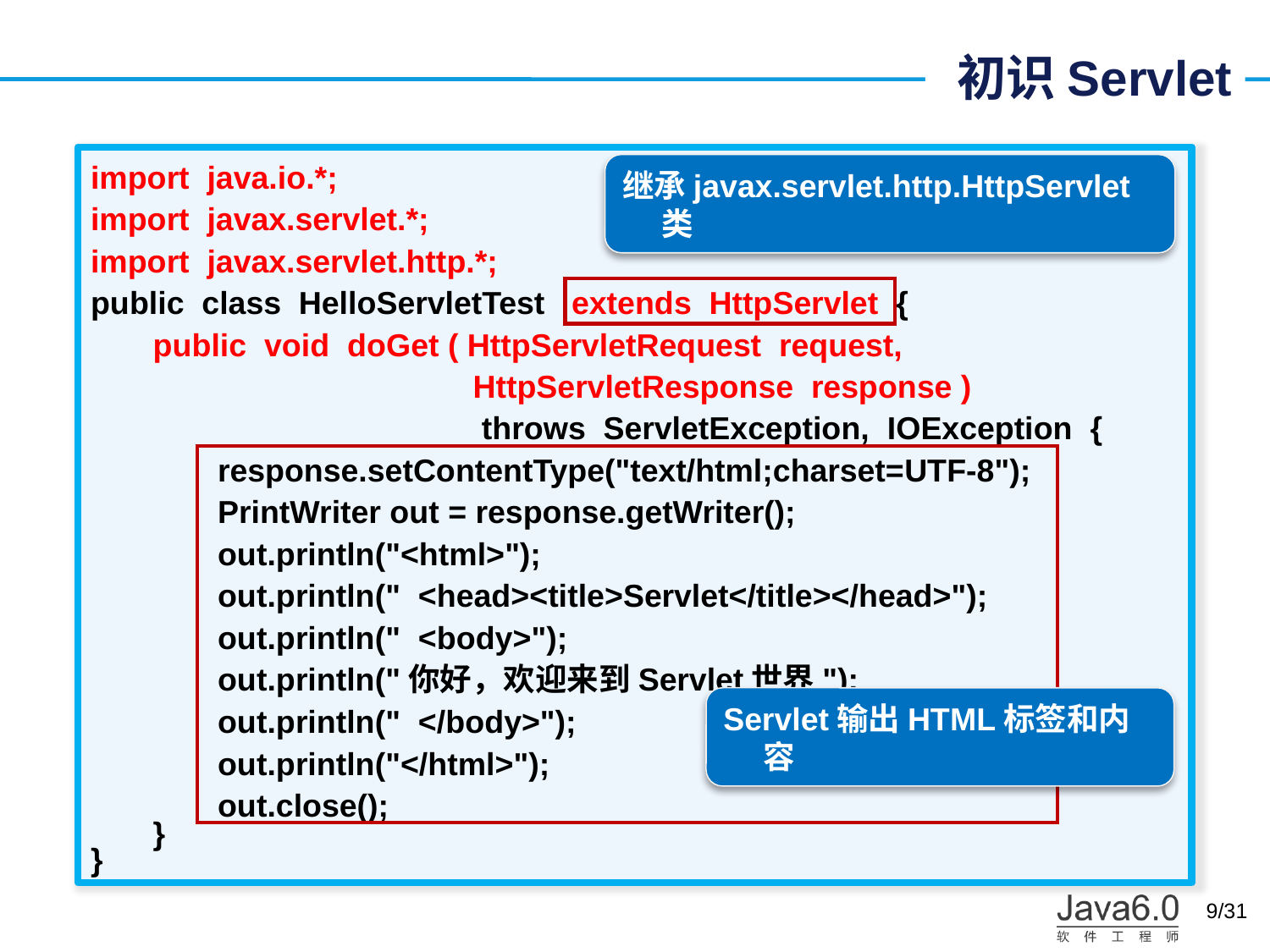

# 初识Servlet
import  java.io.*;
import  javax.servlet.*;
import  javax.servlet.http.*;
public  class  HelloServletTest   extends  HttpServlet  {
       public  void  doGet ( HttpServletRequest  request,
                                           HttpServletResponse  response )
                                            throws  ServletException,  IOException  {	  	response.setContentType("text/html;charset=UTF-8");
	PrintWriter out = response.getWriter();
	out.println("<html>");
	out.println("  <head><title>Servlet</title></head>");
	out.println("  <body>");
	out.println("你好，欢迎来到Servlet世界");
	out.println("  </body>");
	out.println("</html>");
	out.close();
       }
}

继承javax.servlet.http.HttpServlet类

Servlet输出HTML标签和内容
9/31